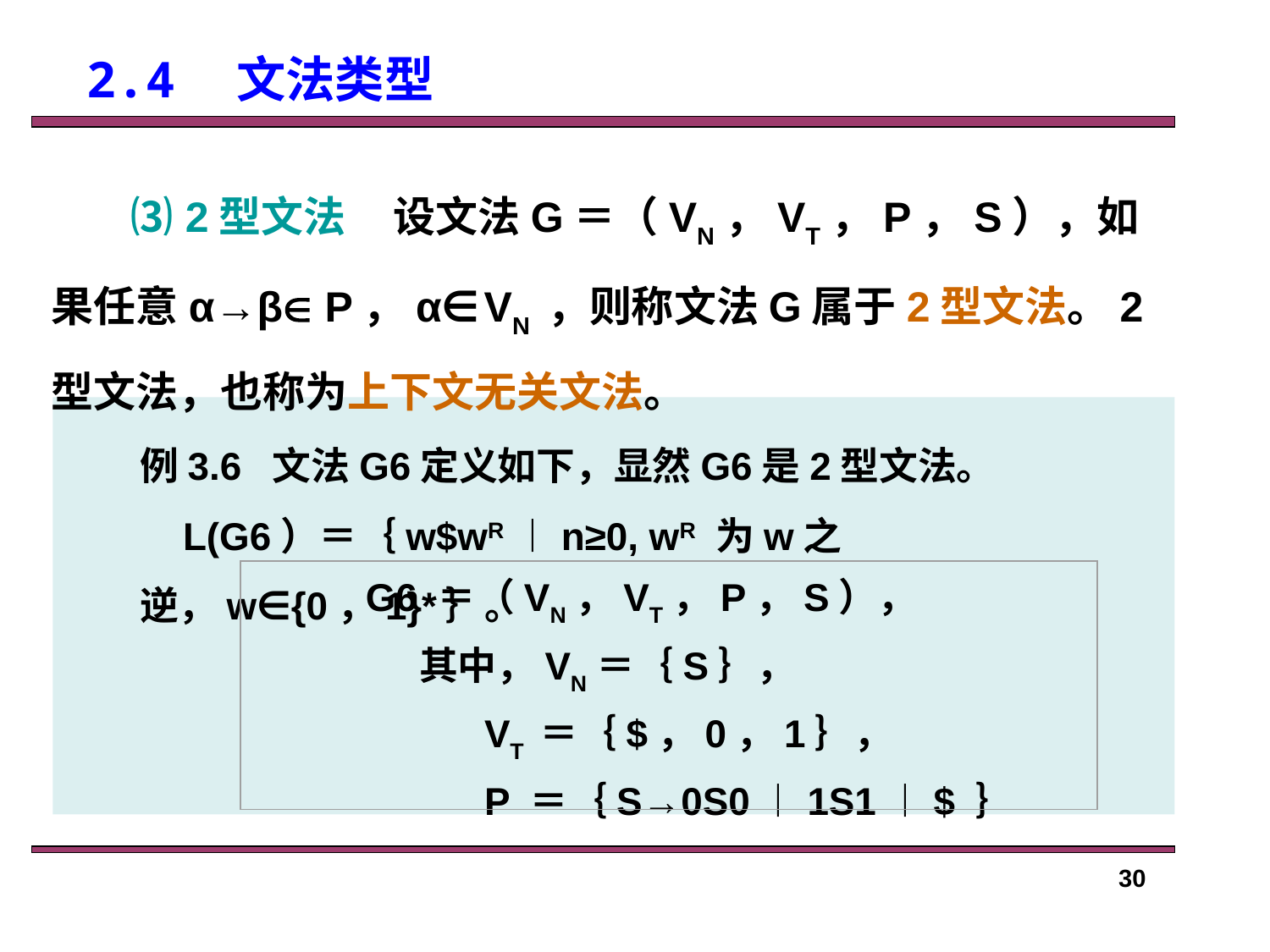

2.4　文法类型
⑶ 2型文法     设文法G＝（VN，VT，P，S），如果任意α→β∈ P，α∈VN ，则称文法G属于2型文法。2型文法，也称为上下文无关文法。

例3.6  文法G6定义如下，显然G6是2型文法。
    L(G6）＝｛w$wR︱n≥0, wR 为w之逆，w∈{0，1}*｝。

G6 ＝（VN，VT，P，S），
     其中，VN＝｛S｝，
           VT ＝｛$，0，1｝，
           P ＝｛S→0S0︱1S1︱$ ｝

30